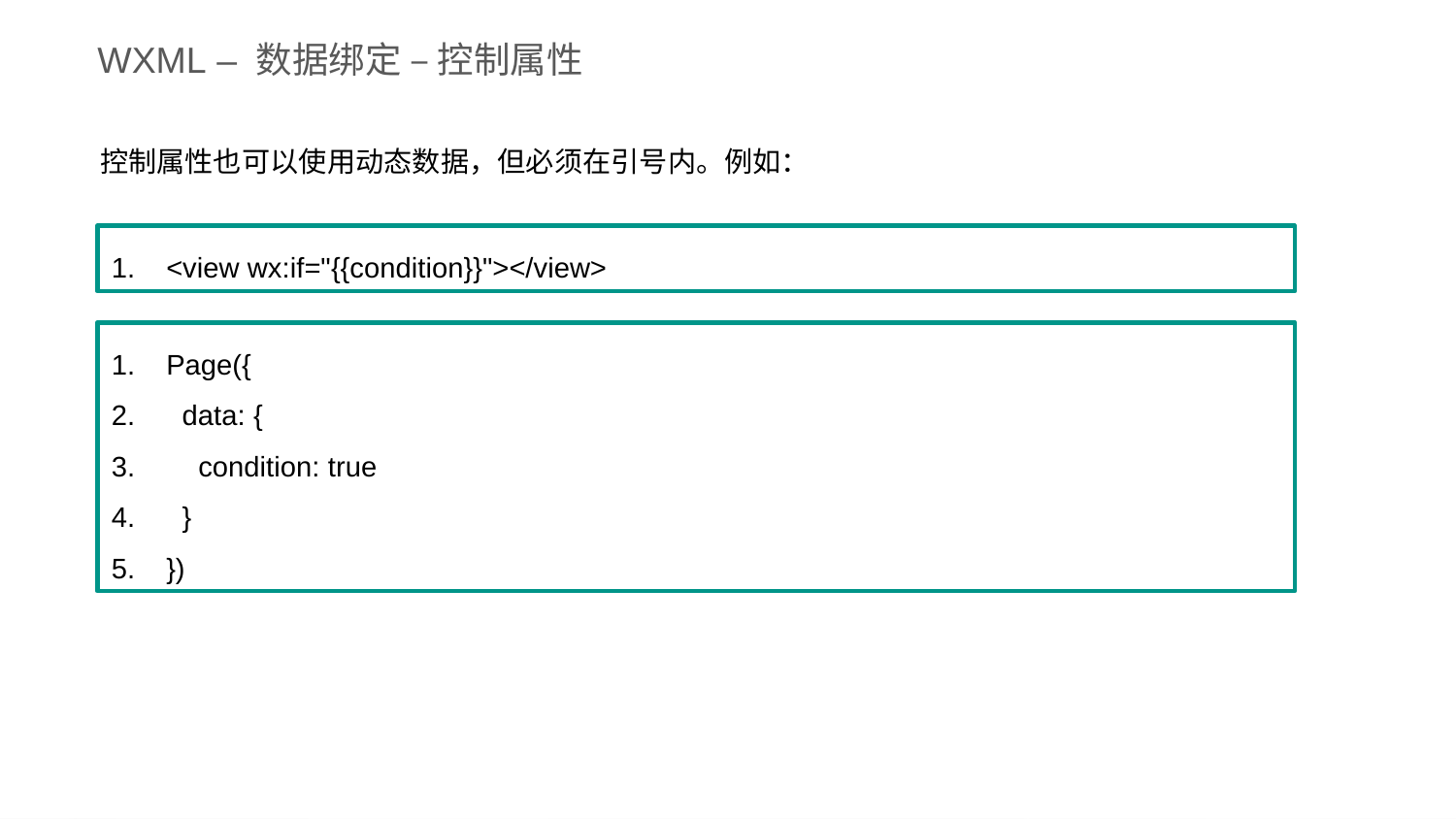

WXML – 数据绑定 – 控制属性
控制属性也可以使用动态数据，但必须在引号内。例如：
<view wx:if="{{condition}}"></view>
Page({
  data: {
    condition: true
  }
})